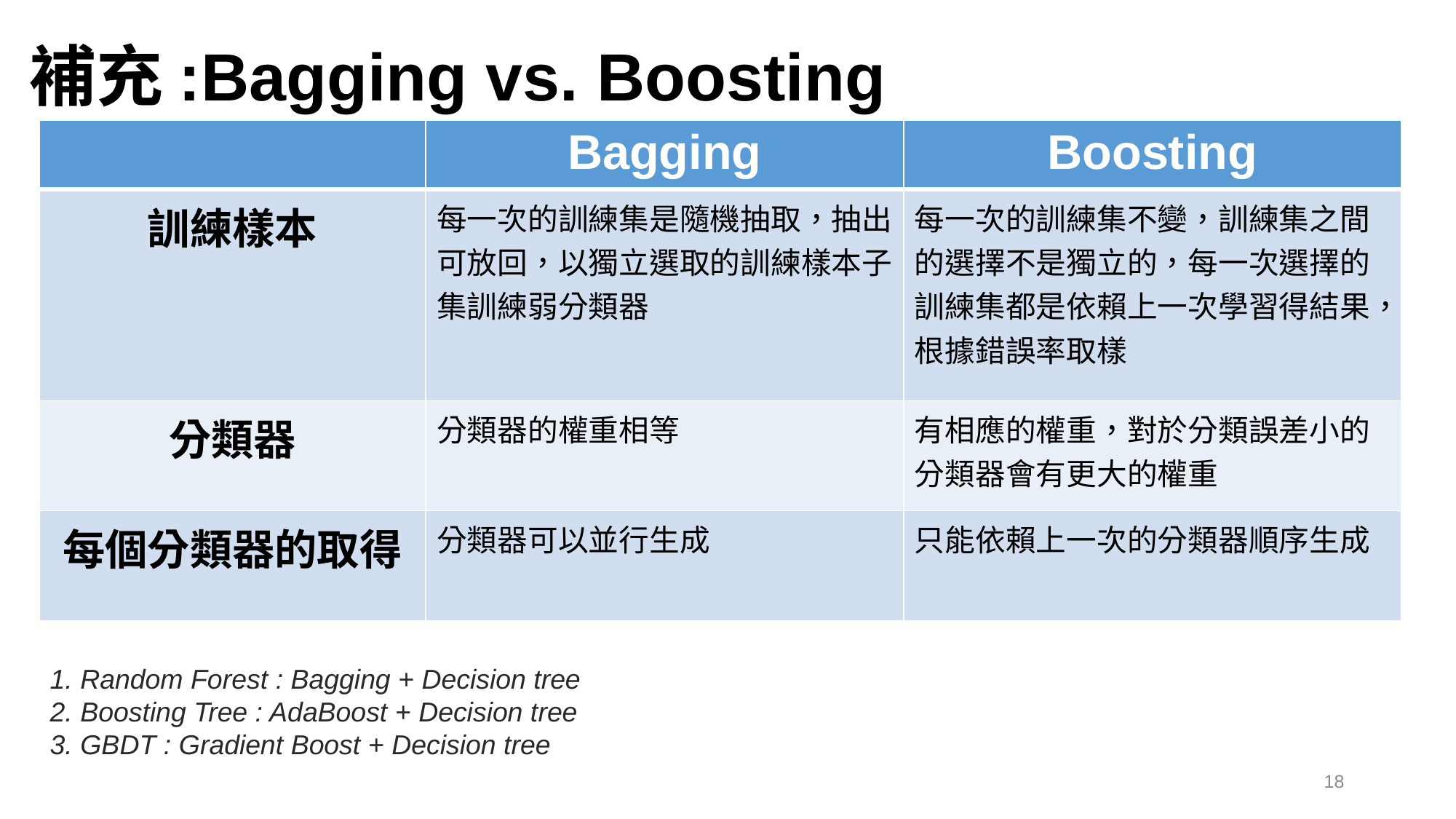

# 補充:Bagging vs. Boosting
|  | Bagging | Boosting |
| --- | --- | --- |
| 訓練樣本 | 每一次的訓練集是隨機抽取，抽出可放回，以獨立選取的訓練樣本子集訓練弱分類器 | 每一次的訓練集不變，訓練集之間的選擇不是獨立的，每一次選擇的訓練集都是依賴上一次學習得結果，根據錯誤率取樣 |
| 分類器 | 分類器的權重相等 | 有相應的權重，對於分類誤差小的分類器會有更大的權重 |
| 每個分類器的取得 | 分類器可以並行生成 | 只能依賴上一次的分類器順序生成 |
1. Random Forest : Bagging + Decision tree
2. Boosting Tree : AdaBoost + Decision tree
3. GBDT : Gradient Boost + Decision tree
18